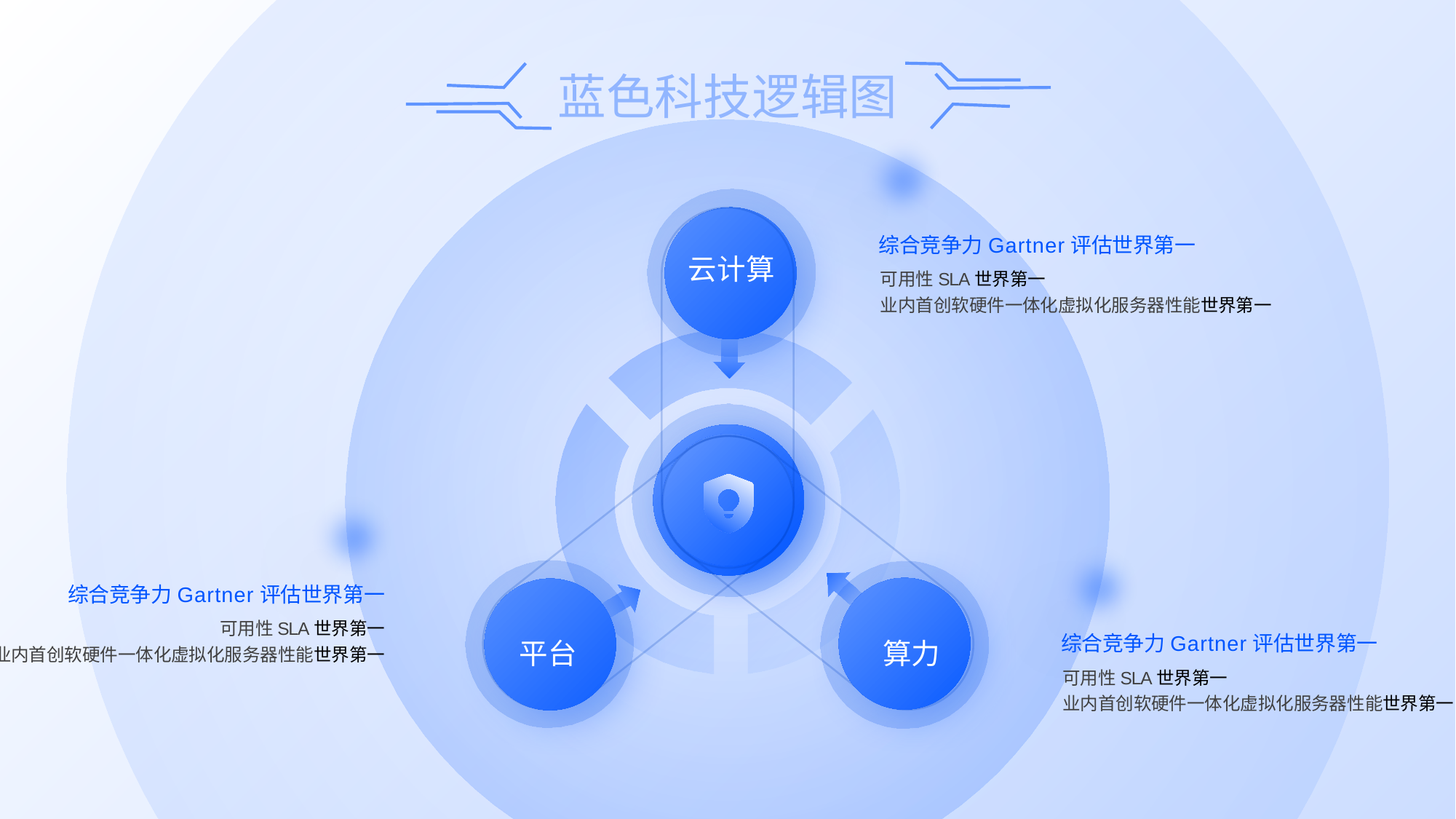

综合竞争力Gartner评估世界第一
可用性SLA世界第一
业内首创软硬件一体化虚拟化服务器性能世界第一
云计算

综合竞争力Gartner评估世界第一
可用性SLA世界第一
业内首创软硬件一体化虚拟化服务器性能世界第一

综合竞争力Gartner评估世界第一
可用性SLA世界第一
业内首创软硬件一体化虚拟化服务器性能世界第一
算力
平台